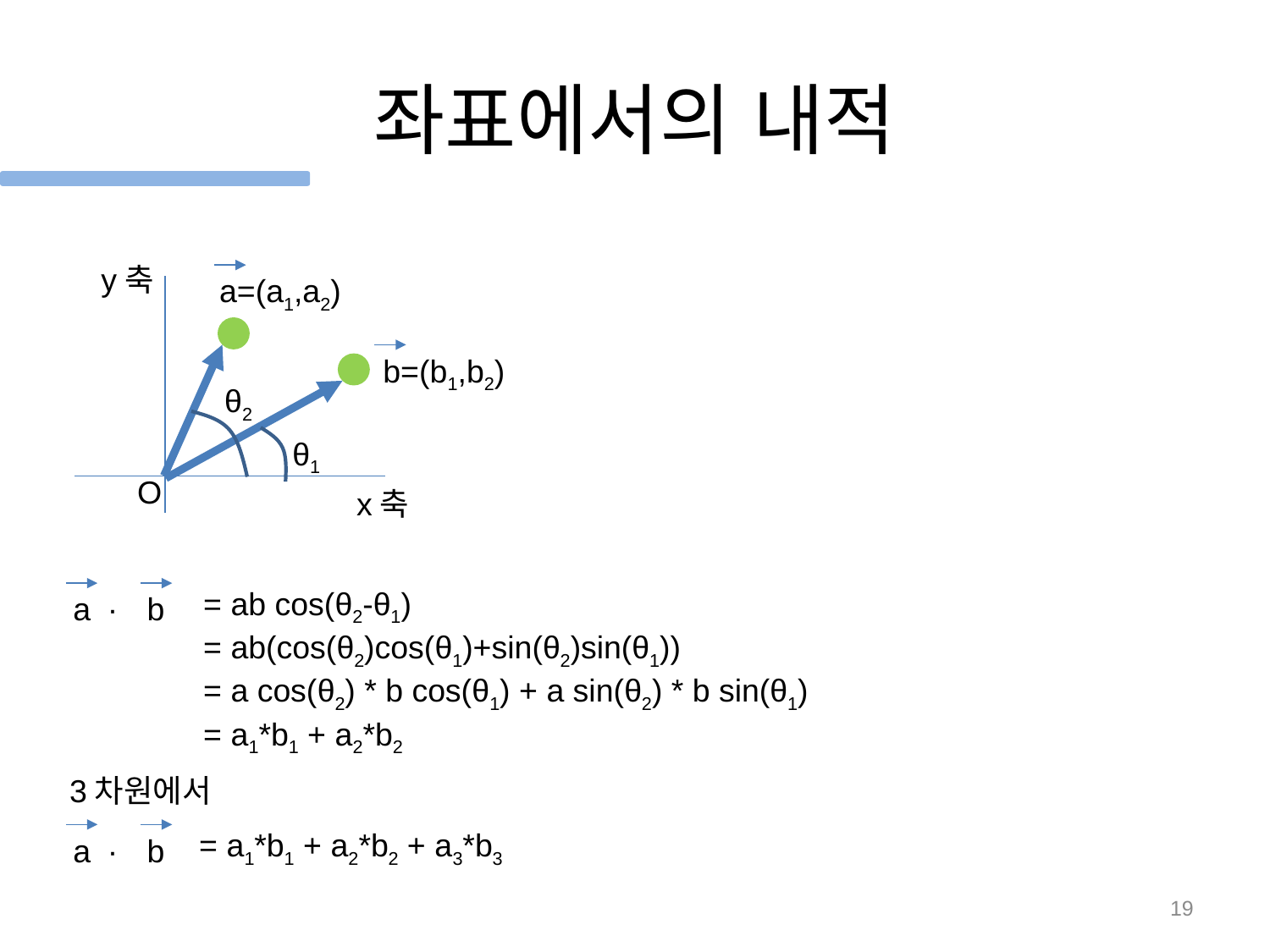

# 좌표에서의 내적

y축
 a=(a1,a2)

 b=(b1,b2)

θ2

θ1
O
x축
  = ab cos(θ2-θ1)
  = ab(cos(θ2)cos(θ1)+sin(θ2)sin(θ1))
  = a cos(θ2) * b cos(θ1) + a sin(θ2) * b sin(θ1)
  = a1*b1 + a2*b2
 a  ∙
 b
3차원에서
  = a1*b1 + a2*b2 + a3*b3
 a  ∙
 b
19